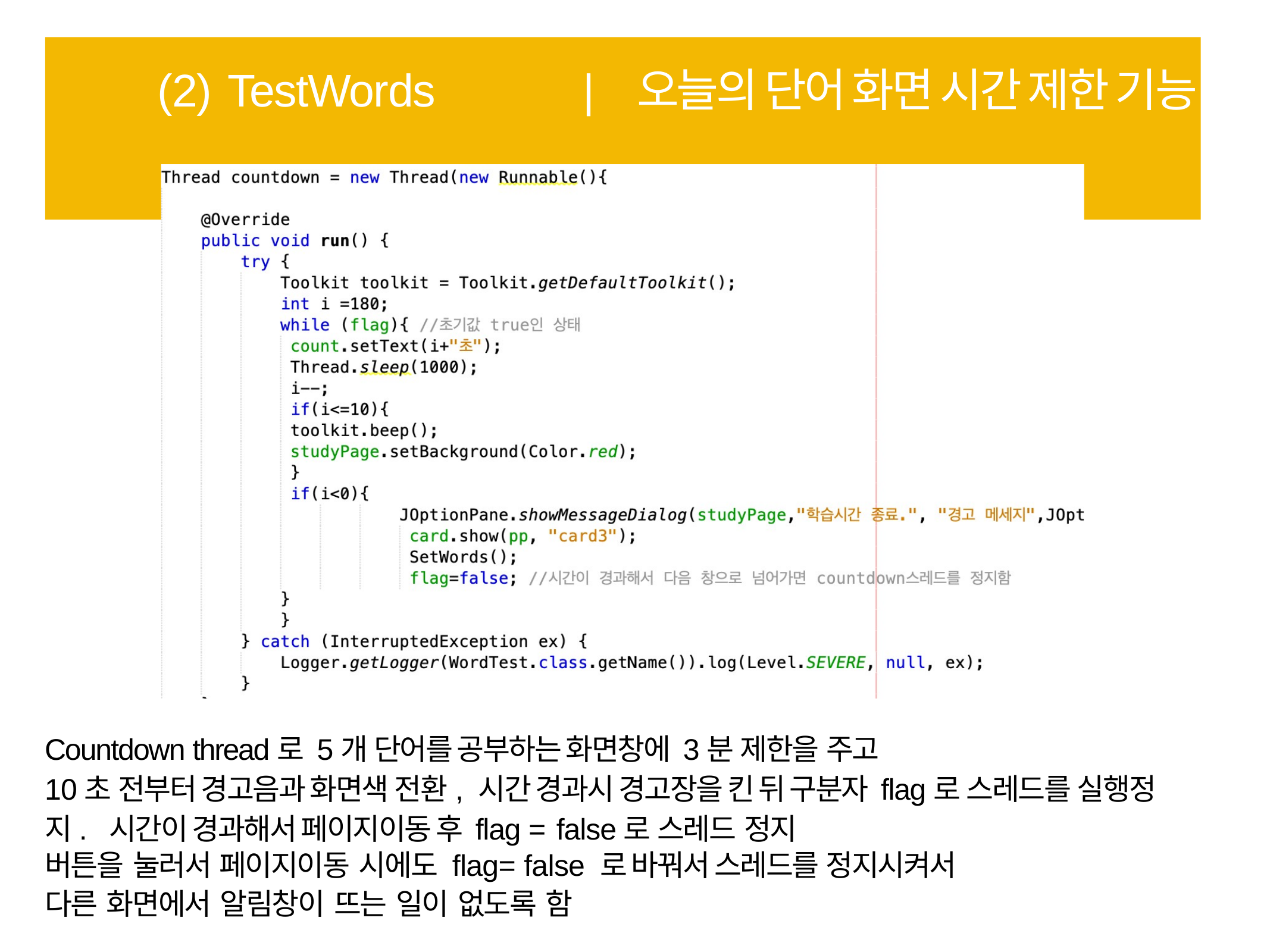

# (2) TestWords	| 오늘의 단어 화면 시간 제한 기능

Countdown thread로 5개 단어를 공부하는 화면창에 3분 제한을 주고
10초 전부터 경고음과 화면색 전환, 시간 경과시 경고장을 킨 뒤 구분자 flag로 스레드를 실행정지.  시간이 경과해서 페이지이동 후 flag = false로 스레드 정지
버튼을  눌러서 페이지이동 시에도	flag= false 로 바꿔서 스레드를 정지시켜서
다른 화면에서 알림창이 뜨는 일이 없도록 함